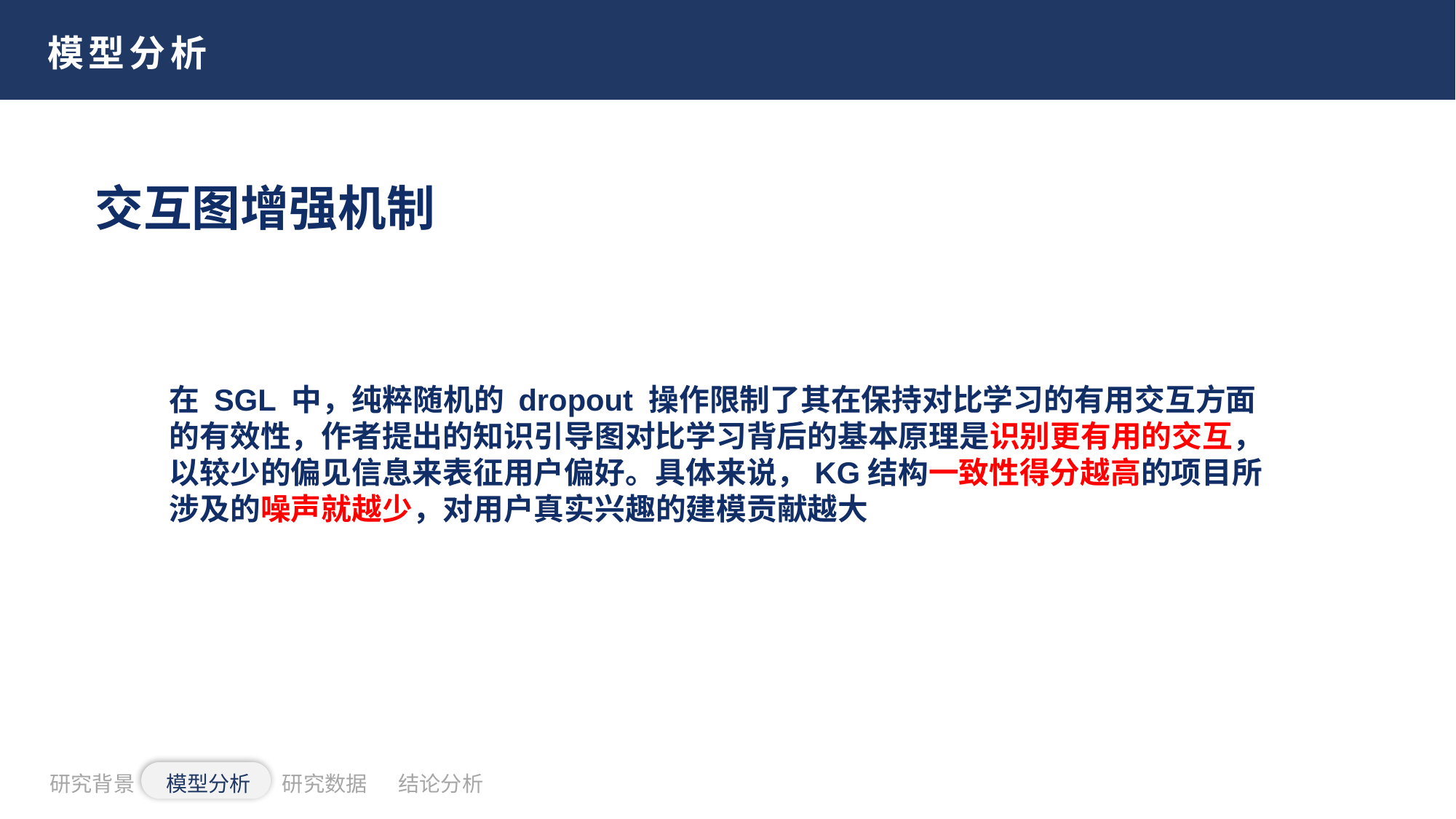

模型分析
交互图增强机制
在 SGL 中，纯粹随机的 dropout 操作限制了其在保持对比学习的有用交互方面的有效性，作者提出的知识引导图对比学习背后的基本原理是识别更有用的交互，以较少的偏见信息来表征用户偏好。具体来说，KG结构一致性得分越高的项目所涉及的噪声就越少，对用户真实兴趣的建模贡献越大
研究背景
模型分析
研究数据
结论分析